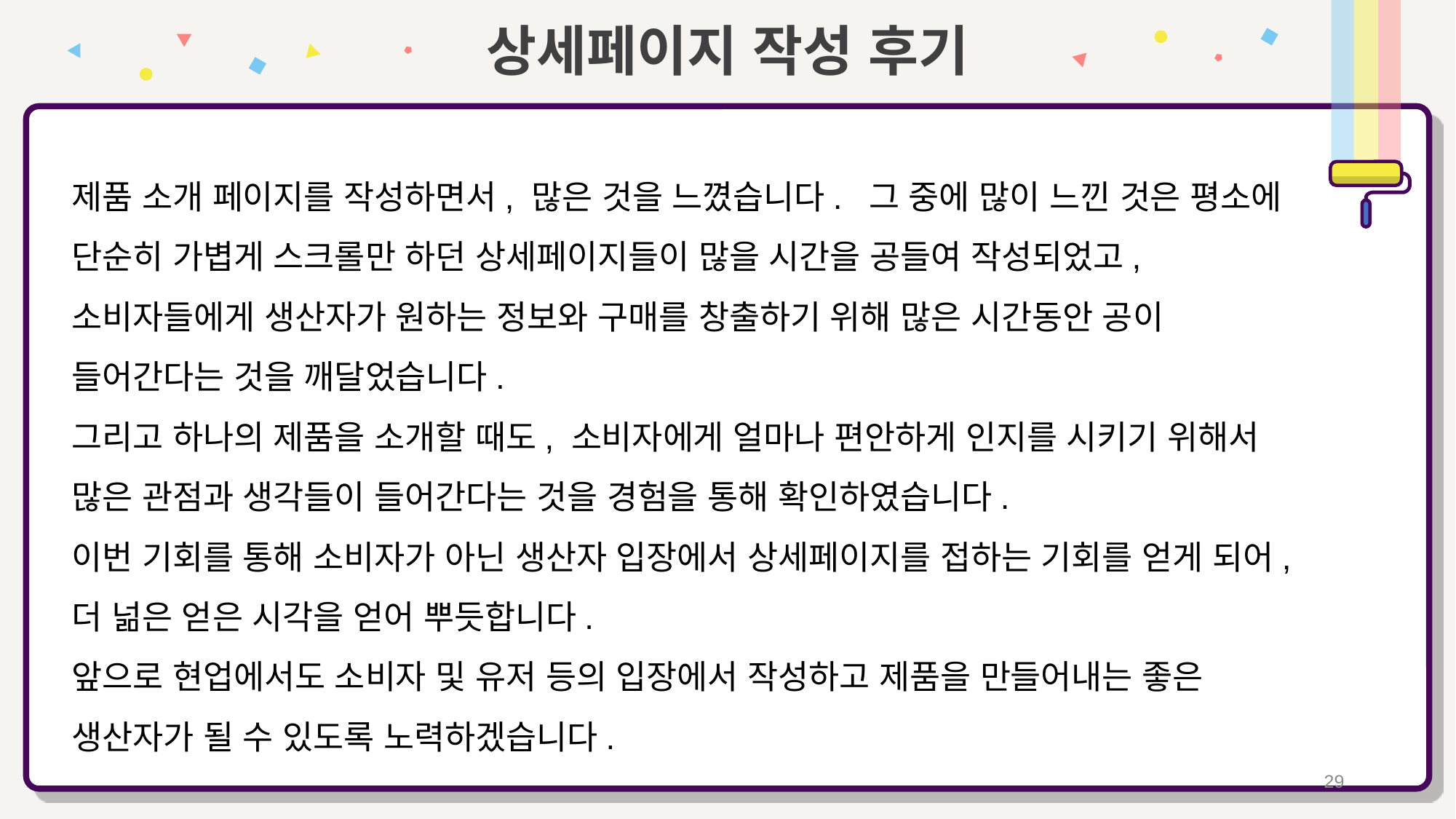

상세페이지 작성 후기

제품 소개 페이지를 작성하면서, 많은 것을 느꼈습니다.  그 중에 많이 느낀 것은 평소에 단순히 가볍게 스크롤만 하던 상세페이지들이 많을 시간을 공들여 작성되었고, 소비자들에게 생산자가 원하는 정보와 구매를 창출하기 위해 많은 시간동안 공이 들어간다는 것을 깨달었습니다.
그리고 하나의 제품을 소개할 때도, 소비자에게 얼마나 편안하게 인지를 시키기 위해서 많은 관점과 생각들이 들어간다는 것을 경험을 통해 확인하였습니다.
이번 기회를 통해 소비자가 아닌 생산자 입장에서 상세페이지를 접하는 기회를 얻게 되어, 더 넒은 얻은 시각을 얻어 뿌듯합니다.
앞으로 현업에서도 소비자 및 유저 등의 입장에서 작성하고 제품을 만들어내는 좋은 생산자가 될 수 있도록 노력하겠습니다.

29